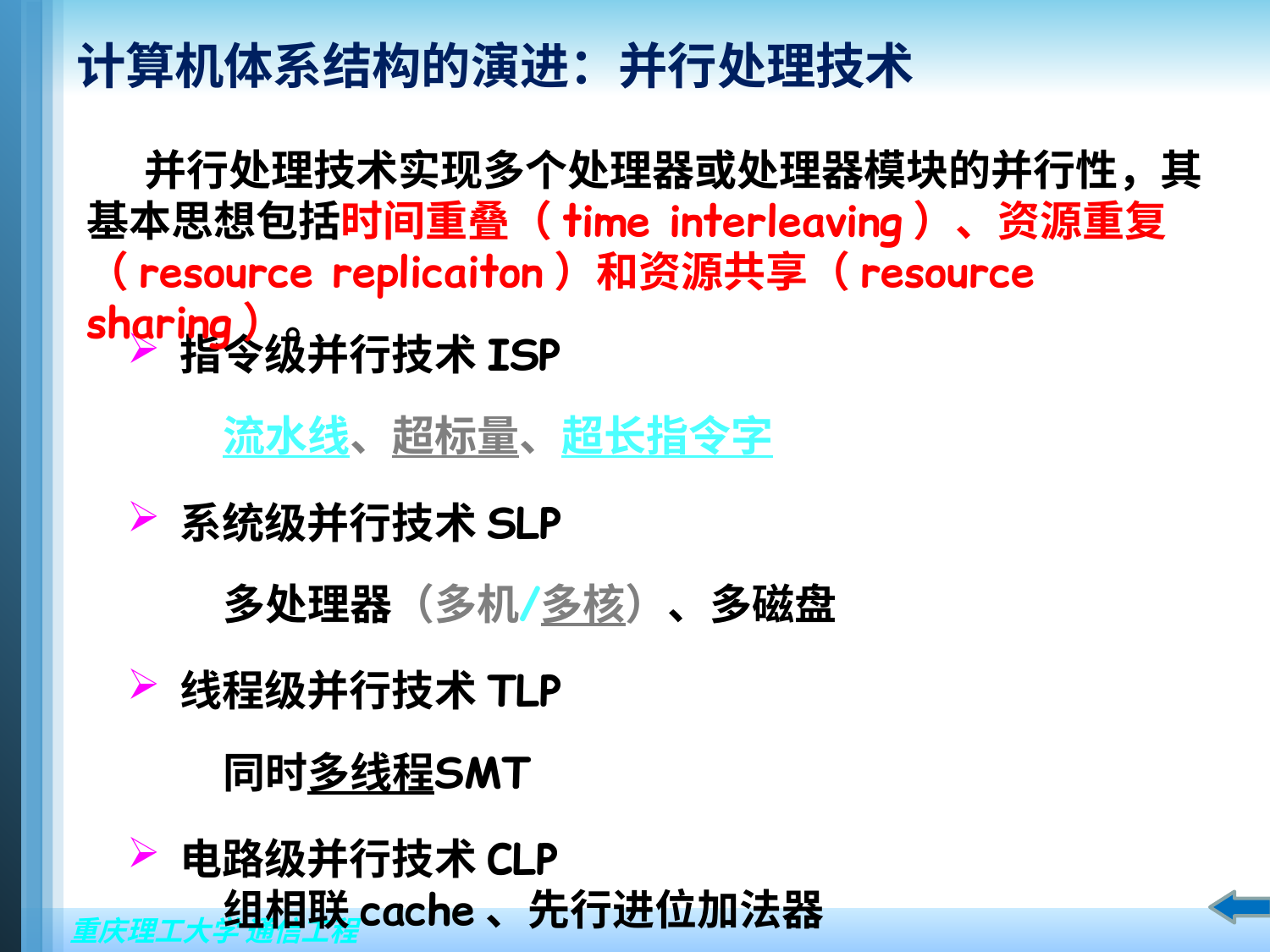

# 计算机体系结构的演进：并行处理技术
     并行处理技术实现多个处理器或处理器模块的并行性，其基本思想包括时间重叠（time interleaving）、资源重复（resource replicaiton）和资源共享（resource sharing）。
 指令级并行技术ISP
         流水线、超标量、超长指令字
 系统级并行技术SLP
         多处理器（多机/多核）、多磁盘
 线程级并行技术TLP
         同时多线程SMT
 电路级并行技术CLP
         组相联cache、先行进位加法器